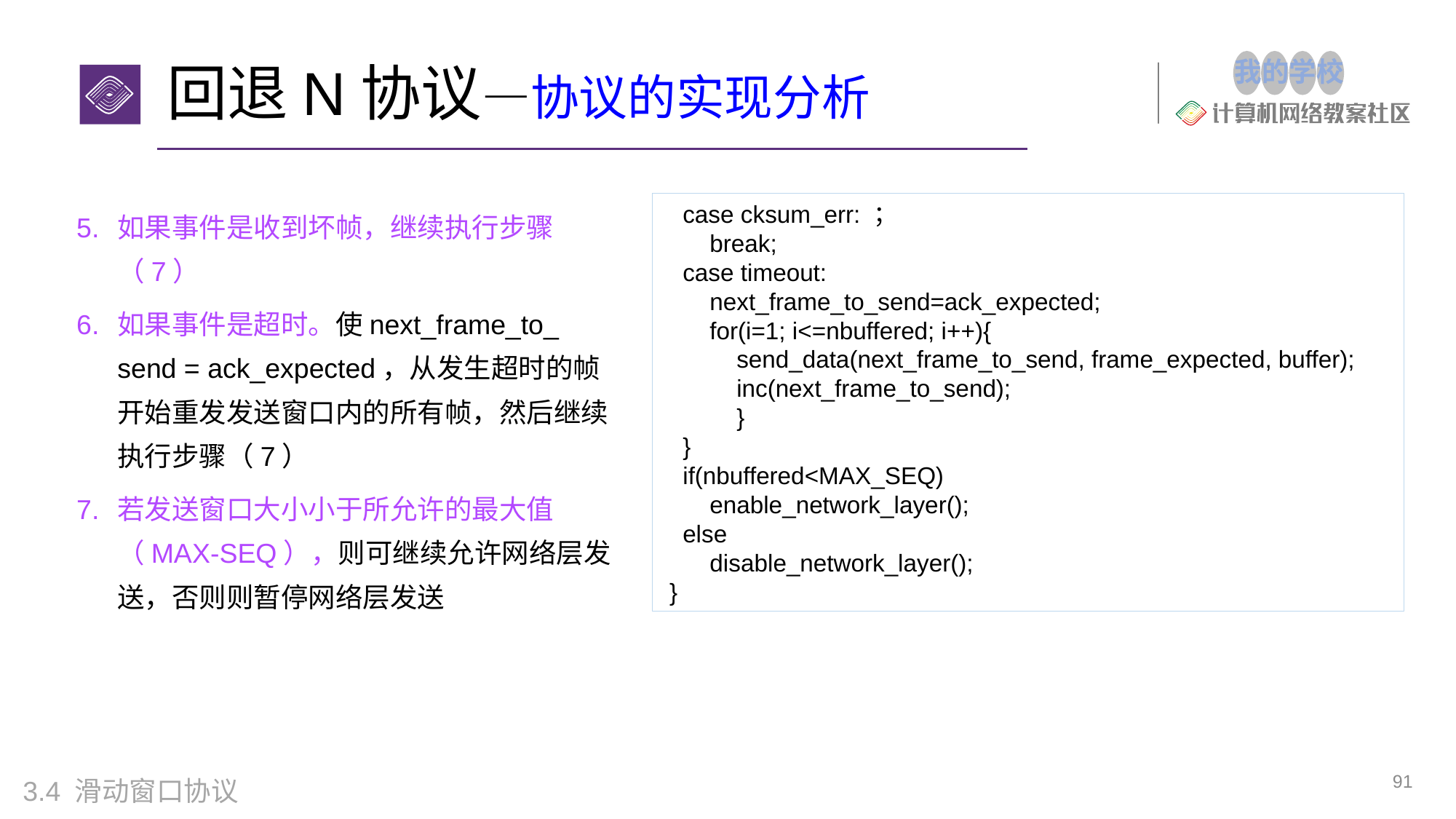

# 回退N协议—协议的实现分析
如果事件是收到坏帧，继续执行步骤（7）
如果事件是超时。使next_frame_to_ send = ack_expected，从发生超时的帧开始重发发送窗口内的所有帧，然后继续执行步骤（7）
若发送窗口大小小于所允许的最大值（MAX-SEQ），则可继续允许网络层发送，否则则暂停网络层发送
   case cksum_err: ；
       break;
   case timeout:
       next_frame_to_send=ack_expected;
       for(i=1; i<=nbuffered; i++){
           send_data(next_frame_to_send, frame_expected, buffer);
           inc(next_frame_to_send);
           }
   }
   if(nbuffered<MAX_SEQ)
       enable_network_layer();
   else
       disable_network_layer();
 }
91
3.4 滑动窗口协议